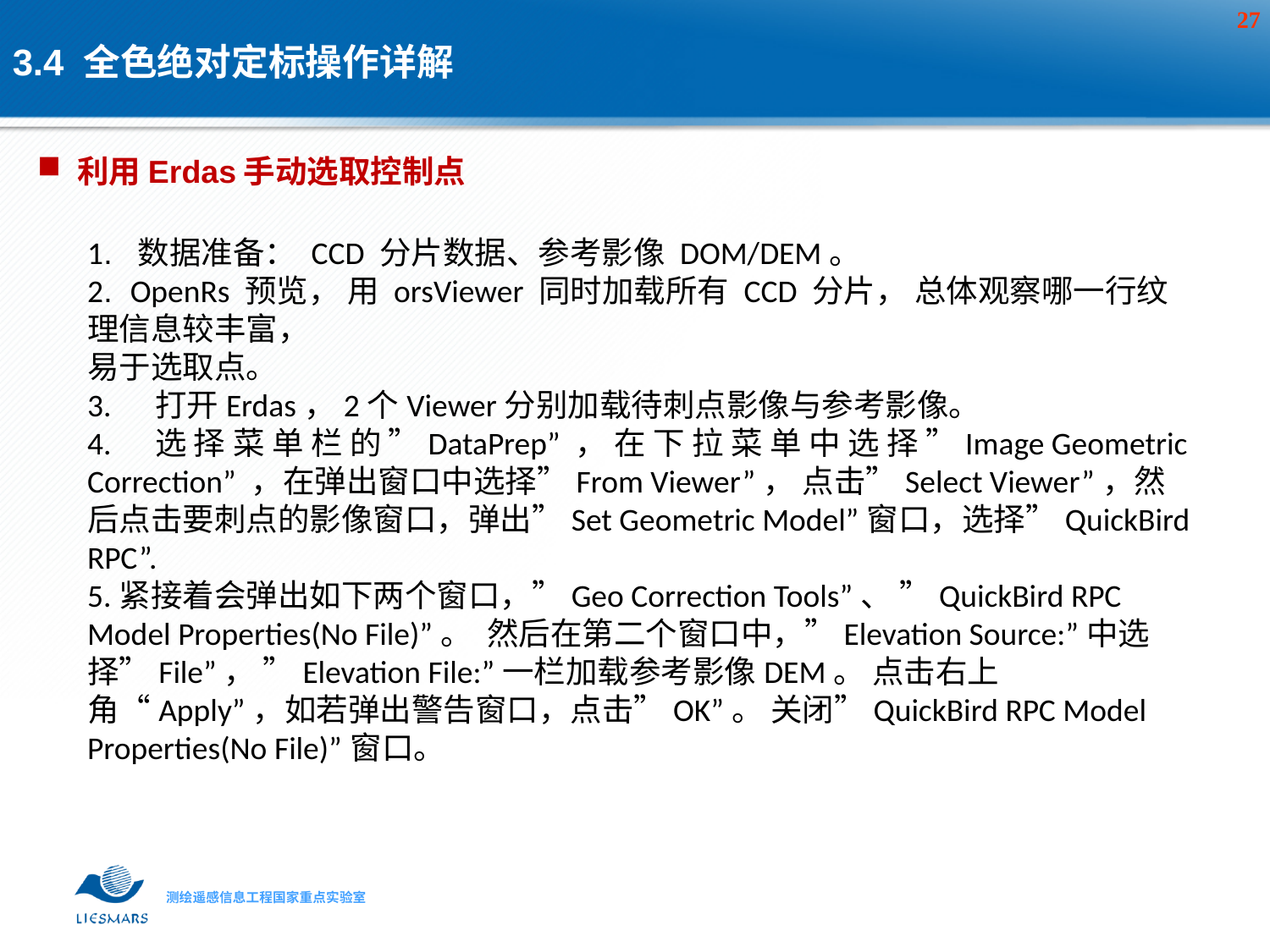

# 3.4 全色绝对定标操作详解
利用Erdas手动选取控制点
1.  数据准备： CCD 分片数据、参考影像 DOM/DEM。
2.  OpenRs 预览， 用 orsViewer 同时加载所有 CCD 分片， 总体观察哪一行纹理信息较丰富，
易于选取点。
3.     打开Erdas，2个Viewer分别加载待刺点影像与参考影像。
4.     选 择 菜 单 栏 的 ”DataPrep” ， 在 下 拉 菜 单 中 选 择 ”Image Geometric Correction” ，在弹出窗口中选择”From Viewer”， 点击”Select Viewer”，然后点击要刺点的影像窗口，弹出”Set Geometric Model”窗口，选择”QuickBird RPC”.
5.紧接着会弹出如下两个窗口，”Geo Correction Tools”、 ”QuickBird RPC Model Properties(No File)”。  然后在第二个窗口中，”Elevation Source:”中选择”File”， ”Elevation File:”一栏加载参考影像DEM。 点击右上角“Apply”，如若弹出警告窗口，点击”OK”。 关闭”QuickBird RPC Model Properties(No File)”窗口。